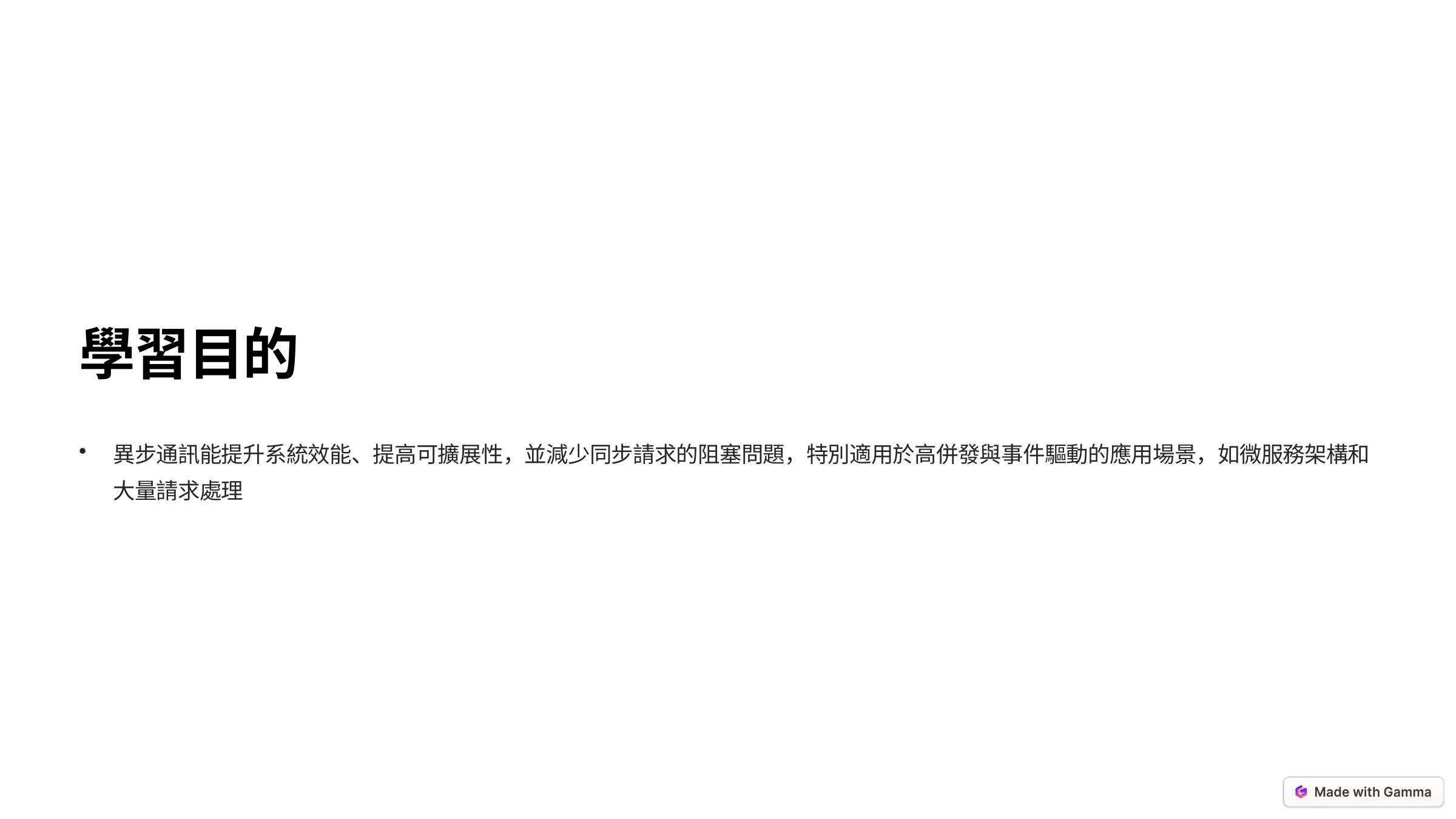

學習目的
異步通訊能提升系統效能、提高可擴展性，並減少同步請求的阻塞問題，特別適用於高併發與事件驅動的應用場景，如微服務架構和大量請求處理